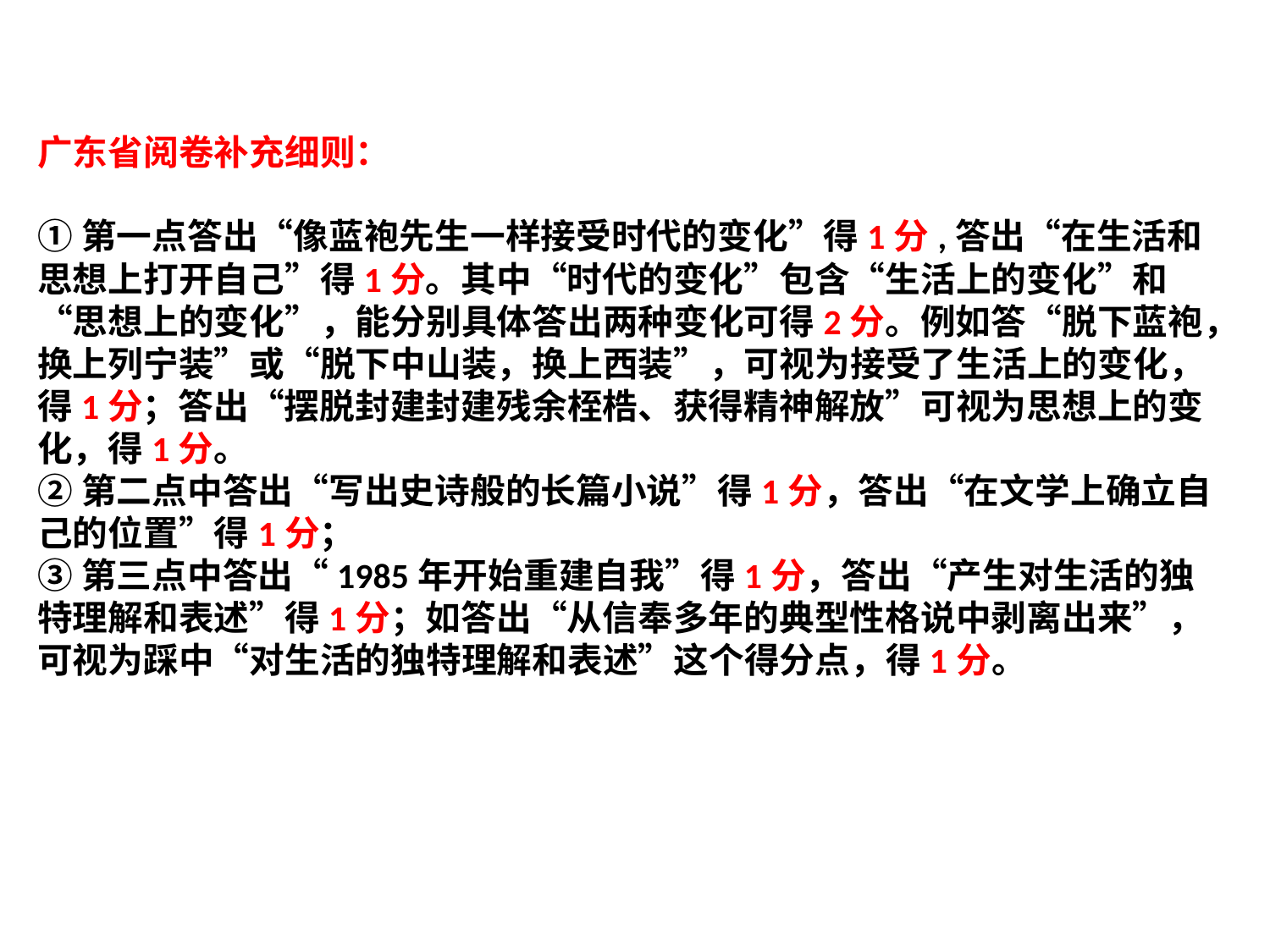

广东省阅卷补充细则：

①第一点答出“像蓝袍先生一样接受时代的变化”得1分,答出“在生活和思想上打开自己”得1分。其中“时代的变化”包含“生活上的变化”和“思想上的变化”，能分别具体答出两种变化可得2分。例如答“脱下蓝袍，换上列宁装”或“脱下中山装，换上西装”，可视为接受了生活上的变化，得1分；答出“摆脱封建封建残余桎梏、获得精神解放”可视为思想上的变化，得1分。
②第二点中答出“写出史诗般的长篇小说”得1分，答出“在文学上确立自己的位置”得1分；
③第三点中答出“1985年开始重建自我”得1分，答出“产生对生活的独特理解和表述”得1分；如答出“从信奉多年的典型性格说中剥离出来”，可视为踩中“对生活的独特理解和表述”这个得分点，得1分。